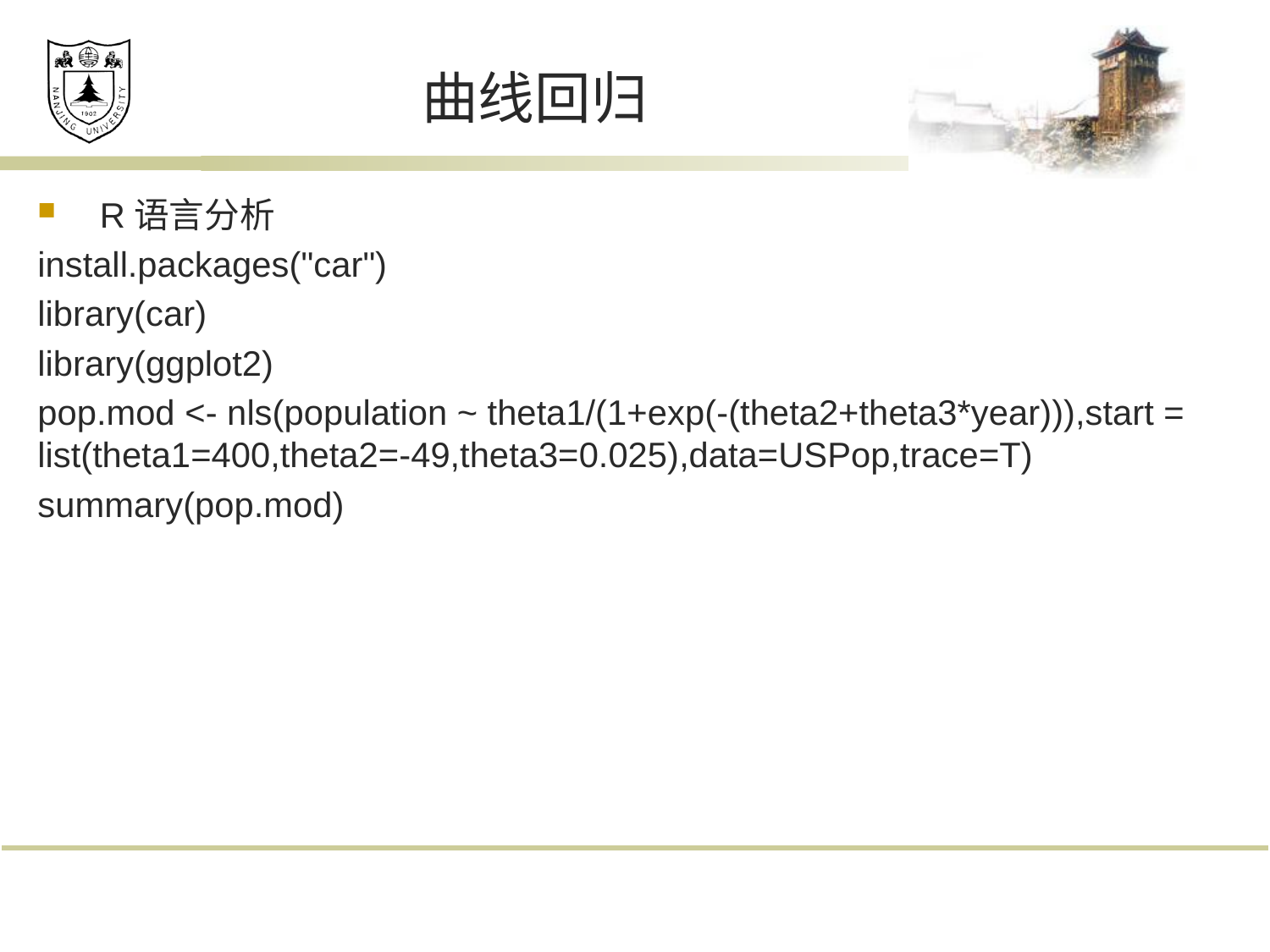

# 曲线回归
R语言分析
install.packages("car")
library(car)
library(ggplot2)
pop.mod <- nls(population ~ theta1/(1+exp(-(theta2+theta3*year))),start = list(theta1=400,theta2=-49,theta3=0.025),data=USPop,trace=T)
summary(pop.mod)